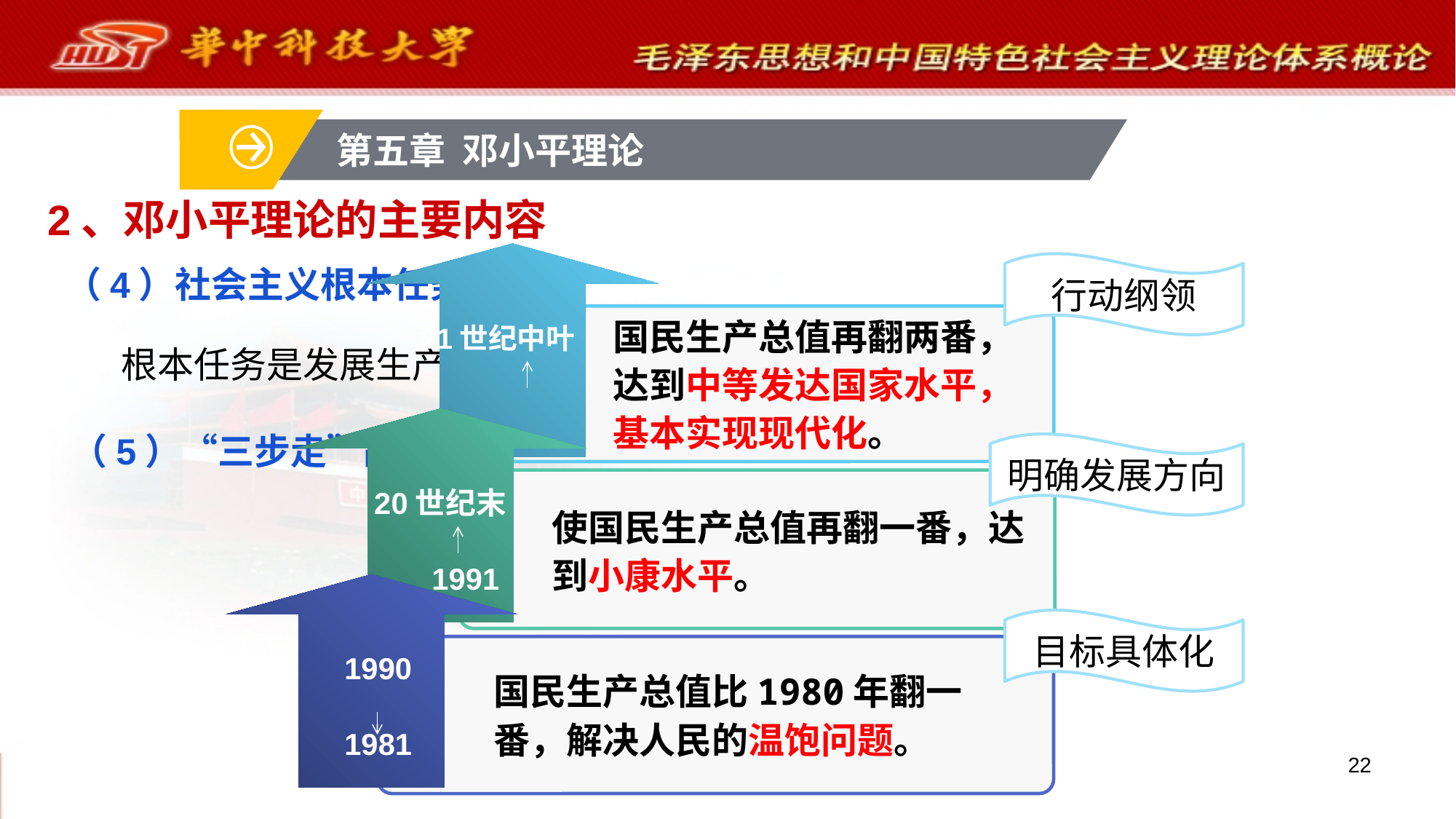

第五章  邓小平理论

2、邓小平理论的主要内容

国民生产总值再翻两番，达到中等发达国家水平，基本实现现代化。

21世纪中叶
行动纲领
（4）社会主义根本任务的理论
根本任务是发展生产力

20世纪末
使国民生产总值再翻一番，达到小康水平。
1991
（5）“三步走”战略
明确发展方向

1990

国民生产总值比1980年翻一番，解决人民的温饱问题。
1981
目标具体化
22